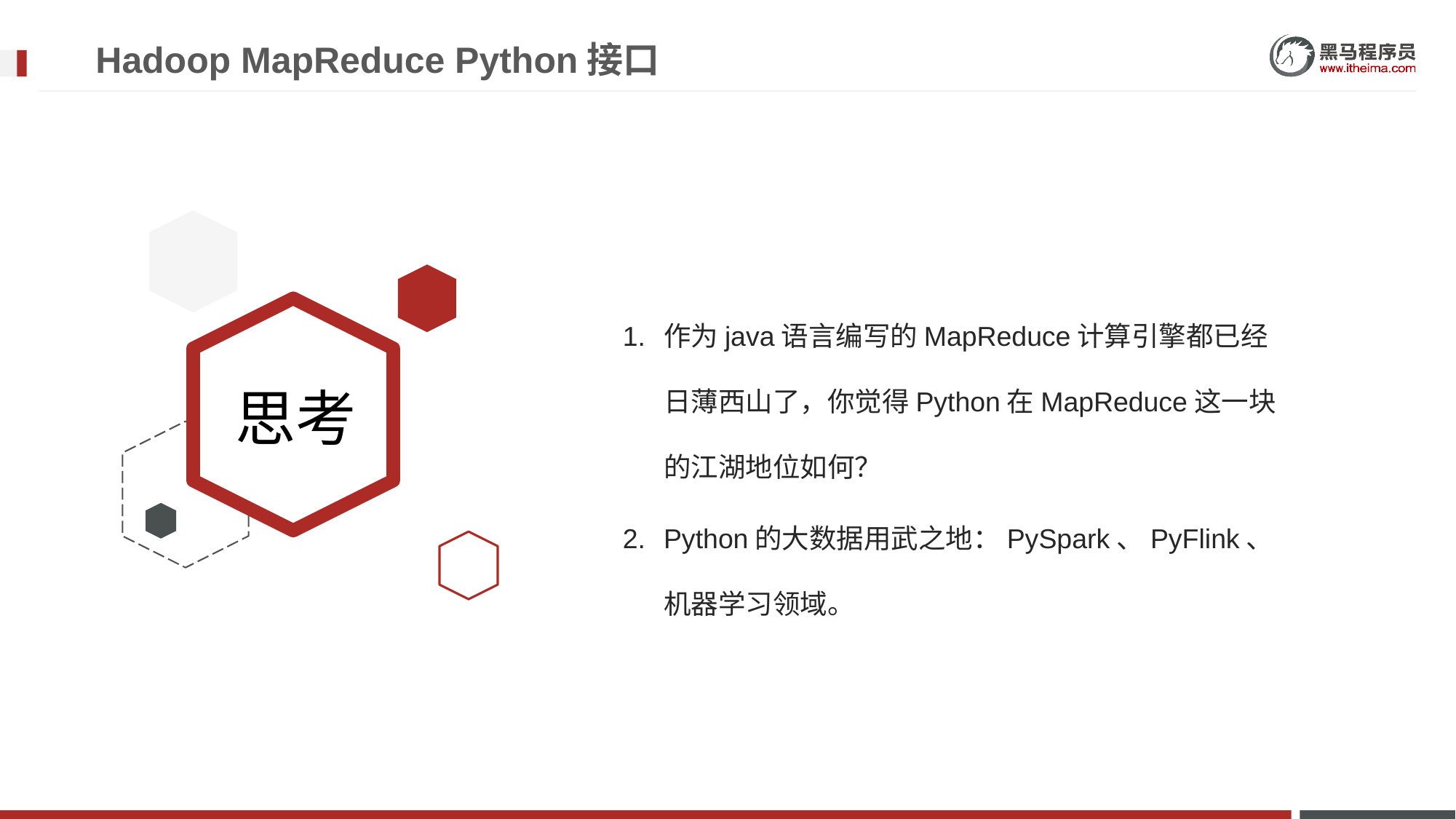

# Hadoop MapReduce Python接口
作为java语言编写的MapReduce计算引擎都已经日薄西山了，你觉得Python在MapReduce这一块的江湖地位如何？
Python的大数据用武之地：PySpark、PyFlink、机器学习领域。